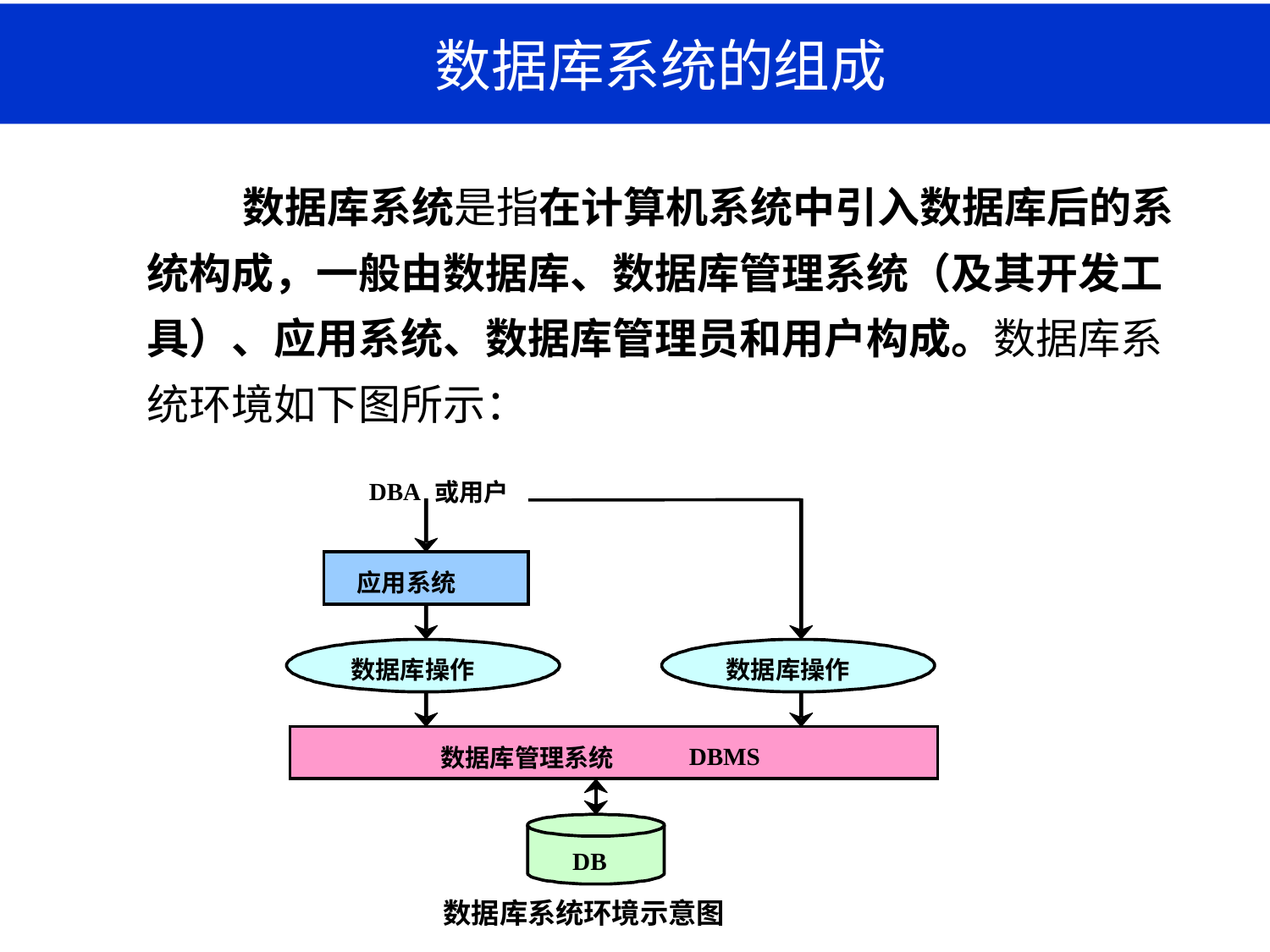

# 数据库系统的组成
    数据库系统是指在计算机系统中引入数据库后的系统构成，一般由数据库、数据库管理系统（及其开发工具）、应用系统、数据库管理员和用户构成。数据库系统环境如下图所示：
DBA
或用户

应用系统

数据库操作
数据库操作

DBMS

数据库管理系统

DB

数据库系统环境示意图